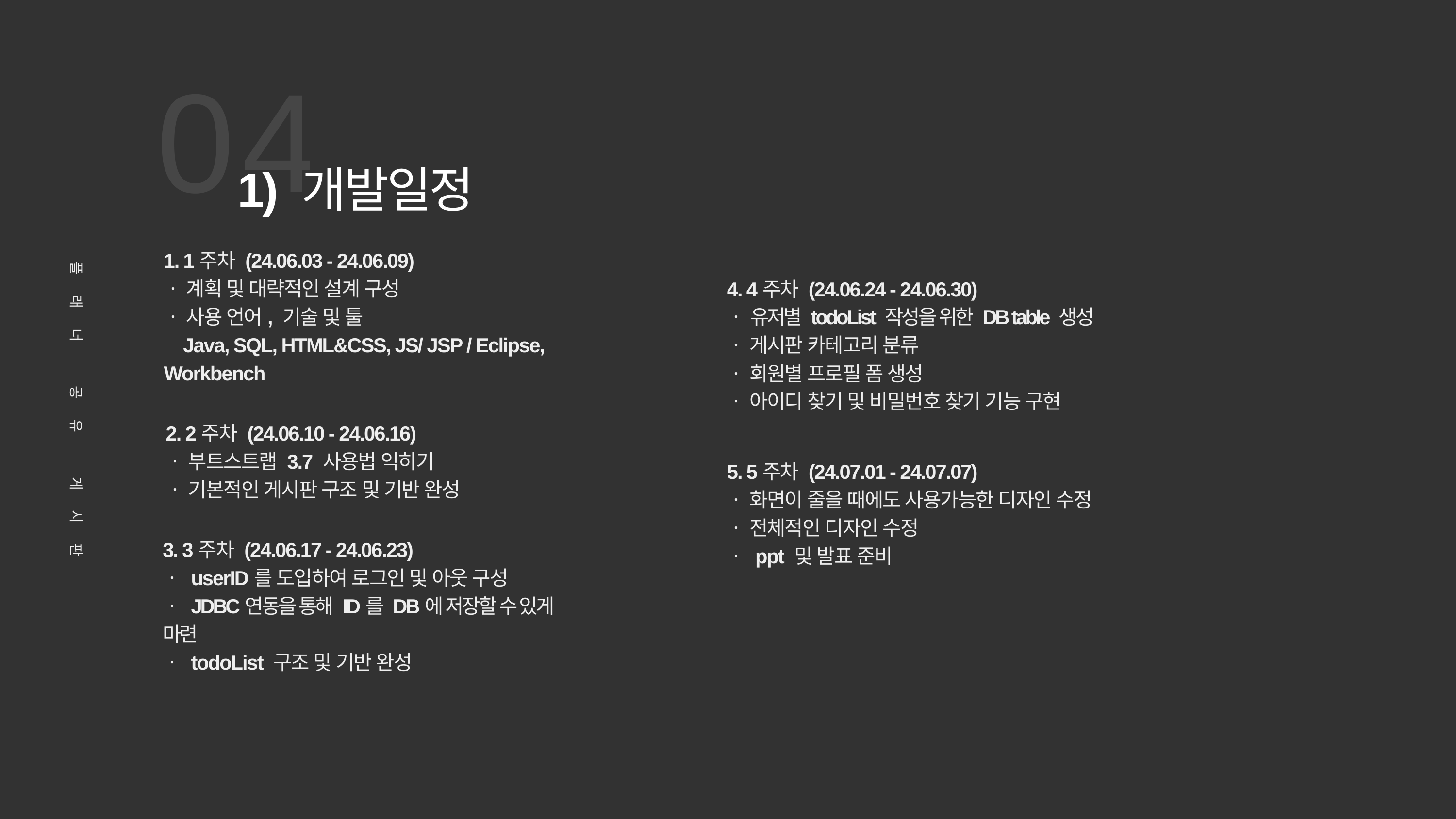

04
1) 개발일정
1. 1주차 (24.06.03 - 24.06.09)
ㆍ 계획 및 대략적인 설계 구성
ㆍ 사용 언어, 기술 및 툴
    Java, SQL, HTML&CSS, JS/ JSP / Eclipse,  Workbench
4. 4주차 (24.06.24 - 24.06.30)
ㆍ 유저별 todoList 작성을 위한 DB table 생성
ㆍ 게시판 카테고리 분류
ㆍ 회원별 프로필 폼 생성
ㆍ 아이디 찾기 및 비밀번호 찾기 기능 구현
플래너 공유 게시판
2. 2주차 (24.06.10 - 24.06.16)
ㆍ 부트스트랩 3.7 사용법 익히기
ㆍ 기본적인 게시판 구조 및 기반 완성
5. 5주차 (24.07.01 - 24.07.07)
ㆍ 화면이 줄을 때에도 사용가능한 디자인 수정
ㆍ 전체적인 디자인 수정
ㆍ ppt 및 발표 준비
3. 3주차 (24.06.17 - 24.06.23)
ㆍ userID를 도입하여 로그인 및 아웃 구성
ㆍ JDBC연동을 통해 ID를 DB에 저장할 수 있게 마련
ㆍ todoList 구조 및 기반 완성